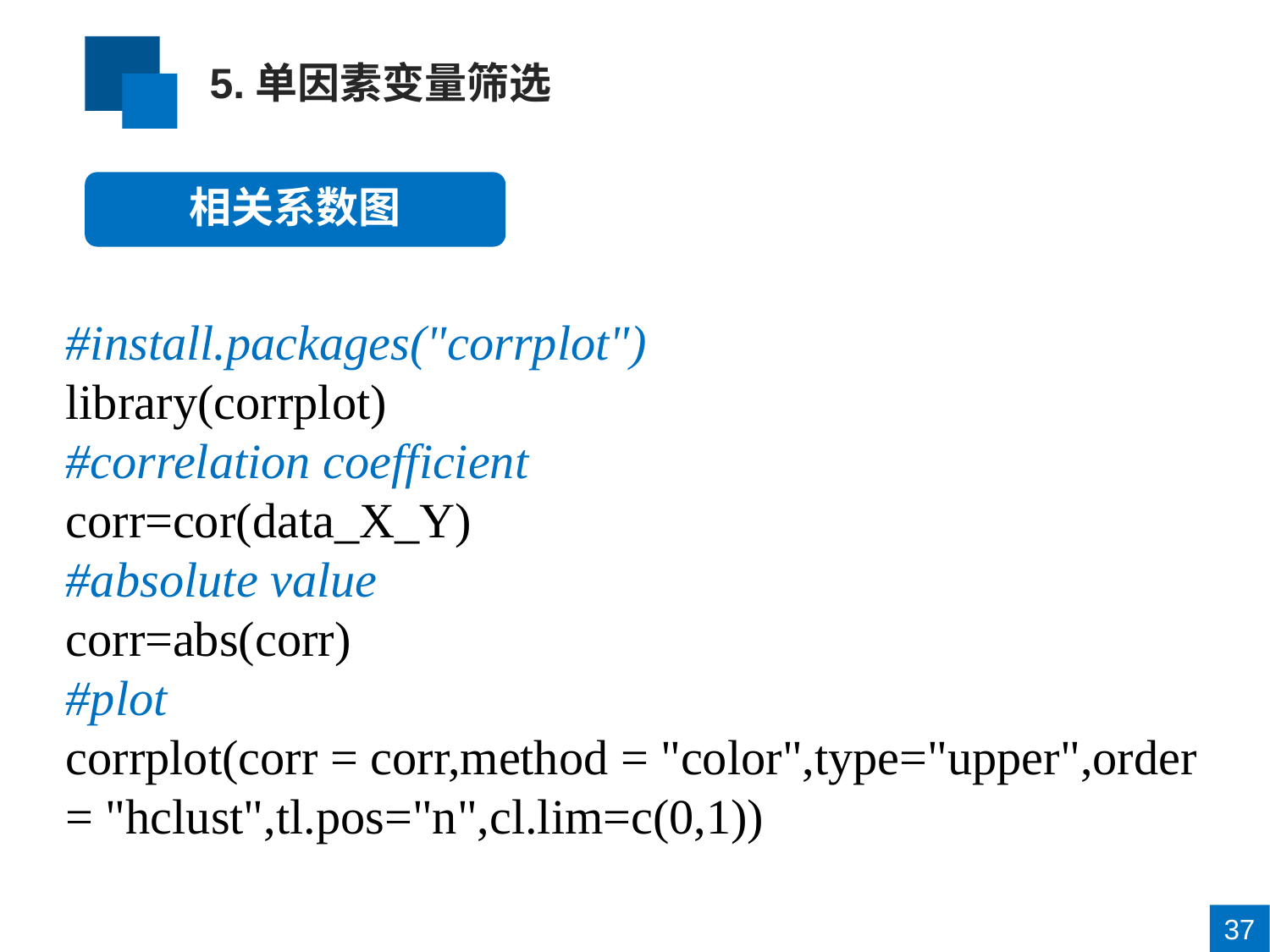

5.单因素变量筛选
相关系数图
#install.packages("corrplot")
library(corrplot)
#correlation coefficient
corr=cor(data_X_Y)
#absolute value
corr=abs(corr)
#plot
corrplot(corr = corr,method = "color",type="upper",order = "hclust",tl.pos="n",cl.lim=c(0,1))

37